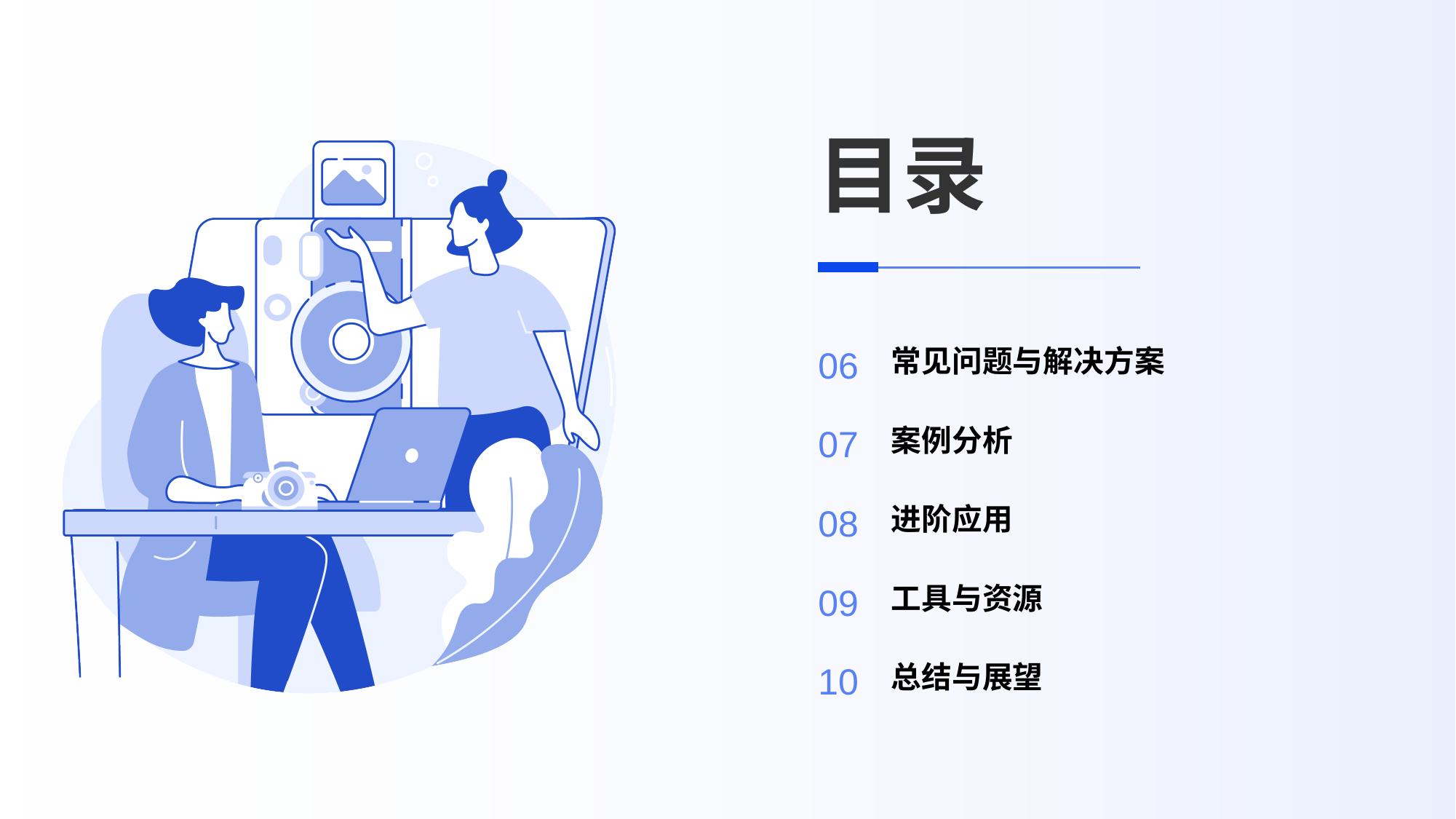

# 目录
常见问题与解决方案
06
案例分析
07
进阶应用
08
工具与资源
09
总结与展望
10